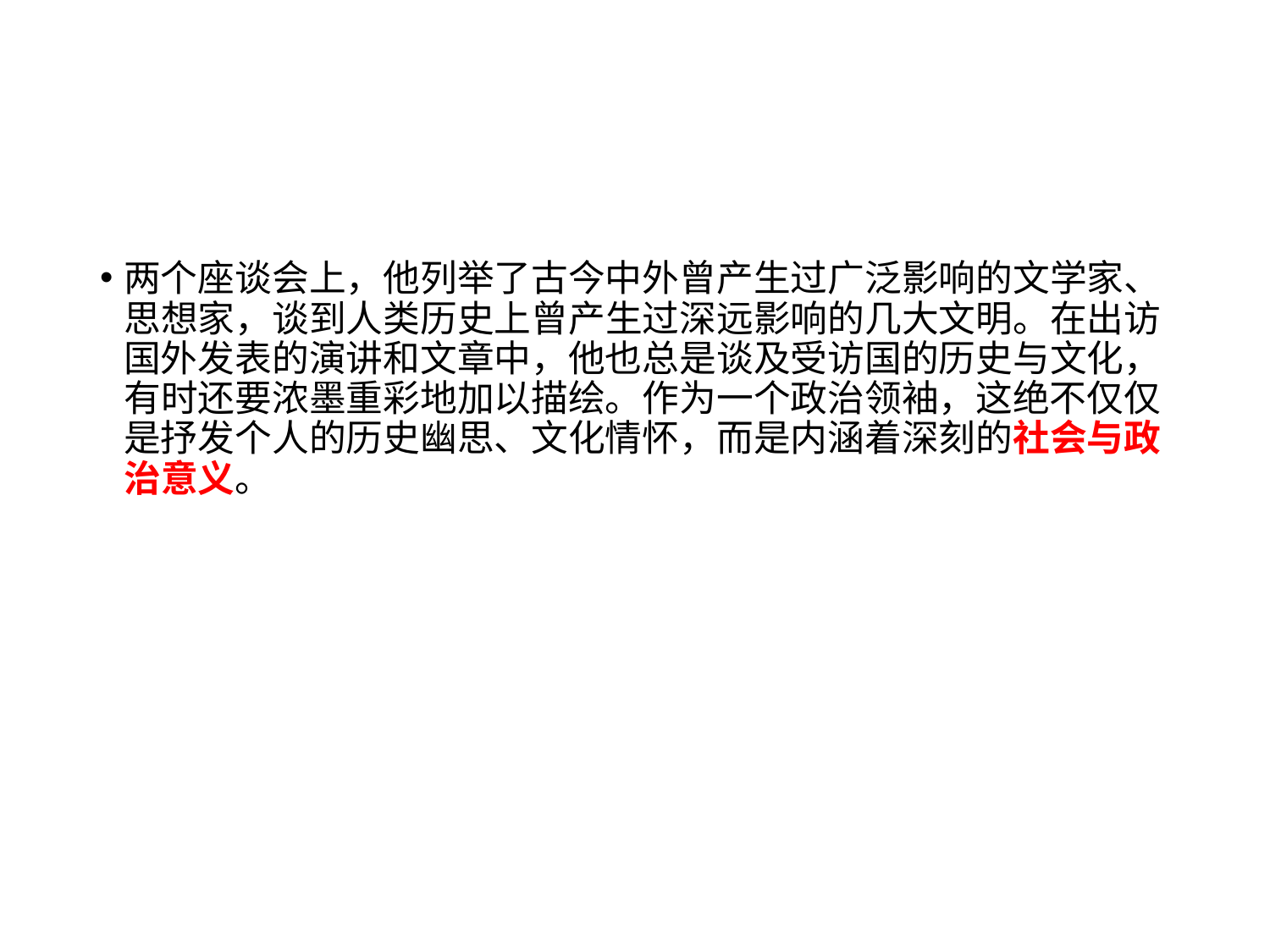

#
两个座谈会上，他列举了古今中外曾产生过广泛影响的文学家、思想家，谈到人类历史上曾产生过深远影响的几大文明。在出访国外发表的演讲和文章中，他也总是谈及受访国的历史与文化，有时还要浓墨重彩地加以描绘。作为一个政治领袖，这绝不仅仅是抒发个人的历史幽思、文化情怀，而是内涵着深刻的社会与政治意义。